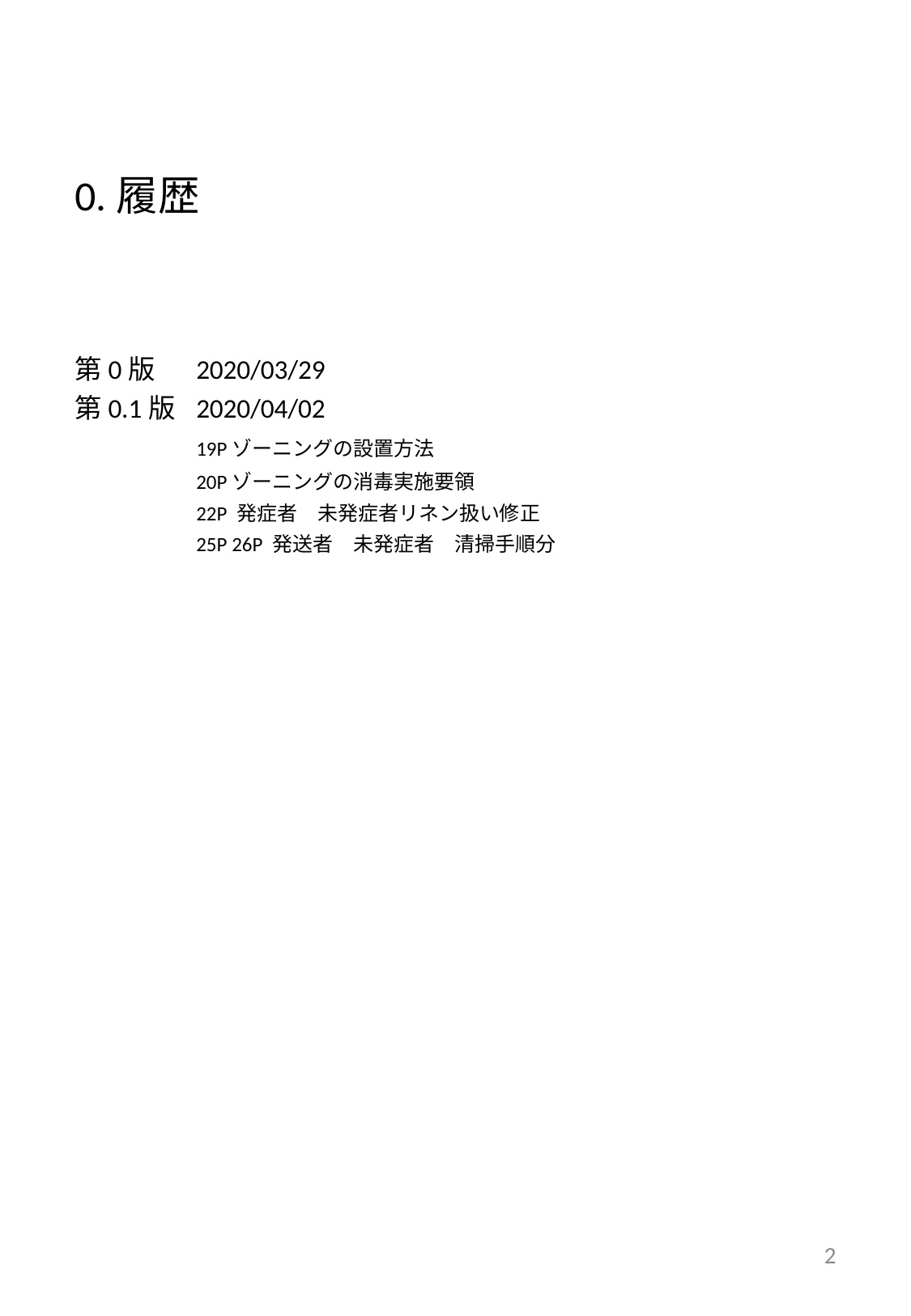

# 0.履歴
第0版	2020/03/29
第0.1版	2020/04/02
	19Pゾーニングの設置方法
	20Pゾーニングの消毒実施要領
	22P 発症者　未発症者リネン扱い修正
	25P 26P 発送者　未発症者　清掃手順分

2